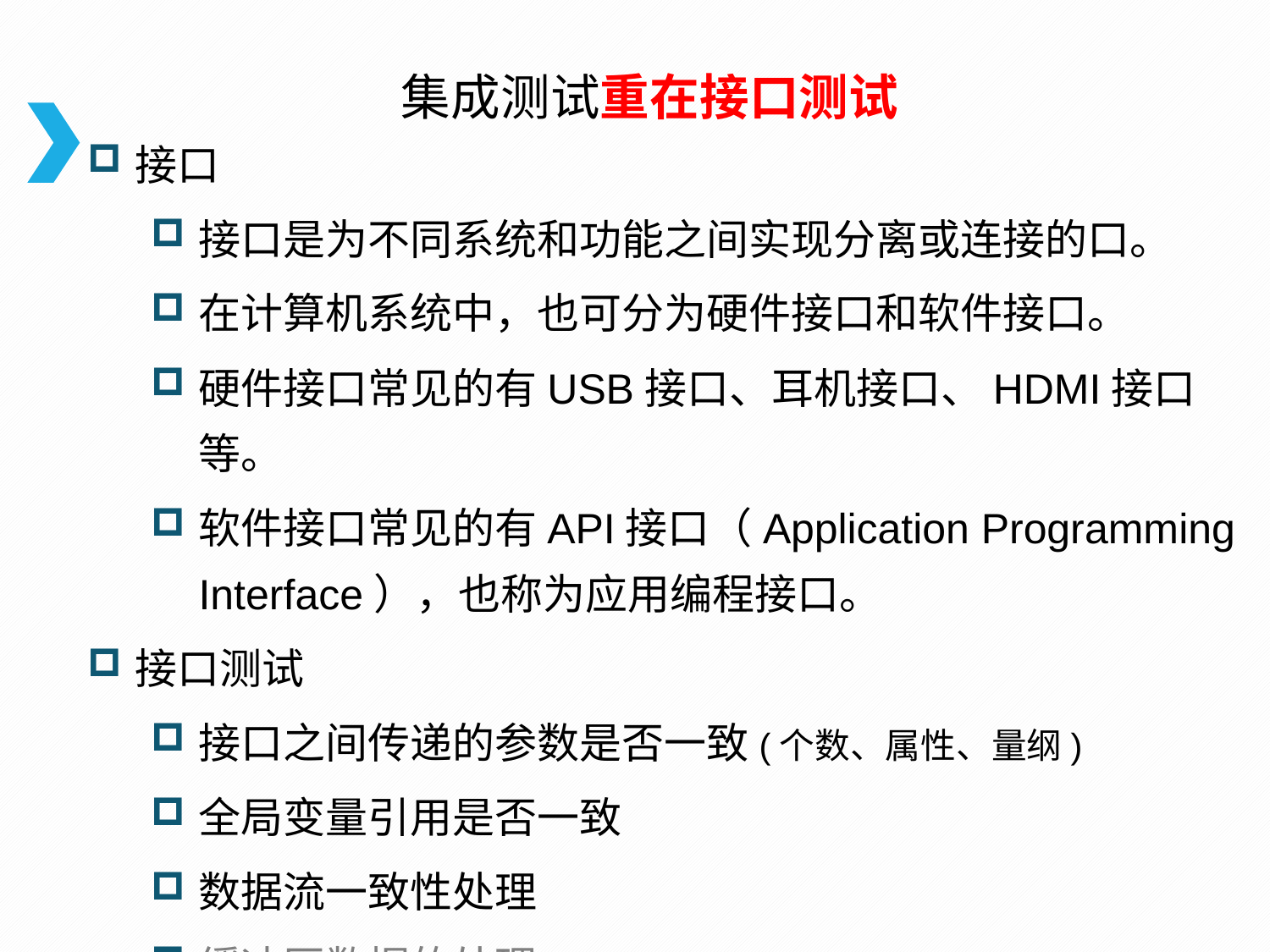

# 集成测试重在接口测试
接口
接口是为不同系统和功能之间实现分离或连接的口。
在计算机系统中，也可分为硬件接口和软件接口。
硬件接口常见的有USB接口、耳机接口、HDMI接口等。
软件接口常见的有API接口（Application Programming Interface），也称为应用编程接口。
接口测试
接口之间传递的参数是否一致(个数、属性、量纲)
全局变量引用是否一致
数据流一致性处理
缓冲区数据的处理
……